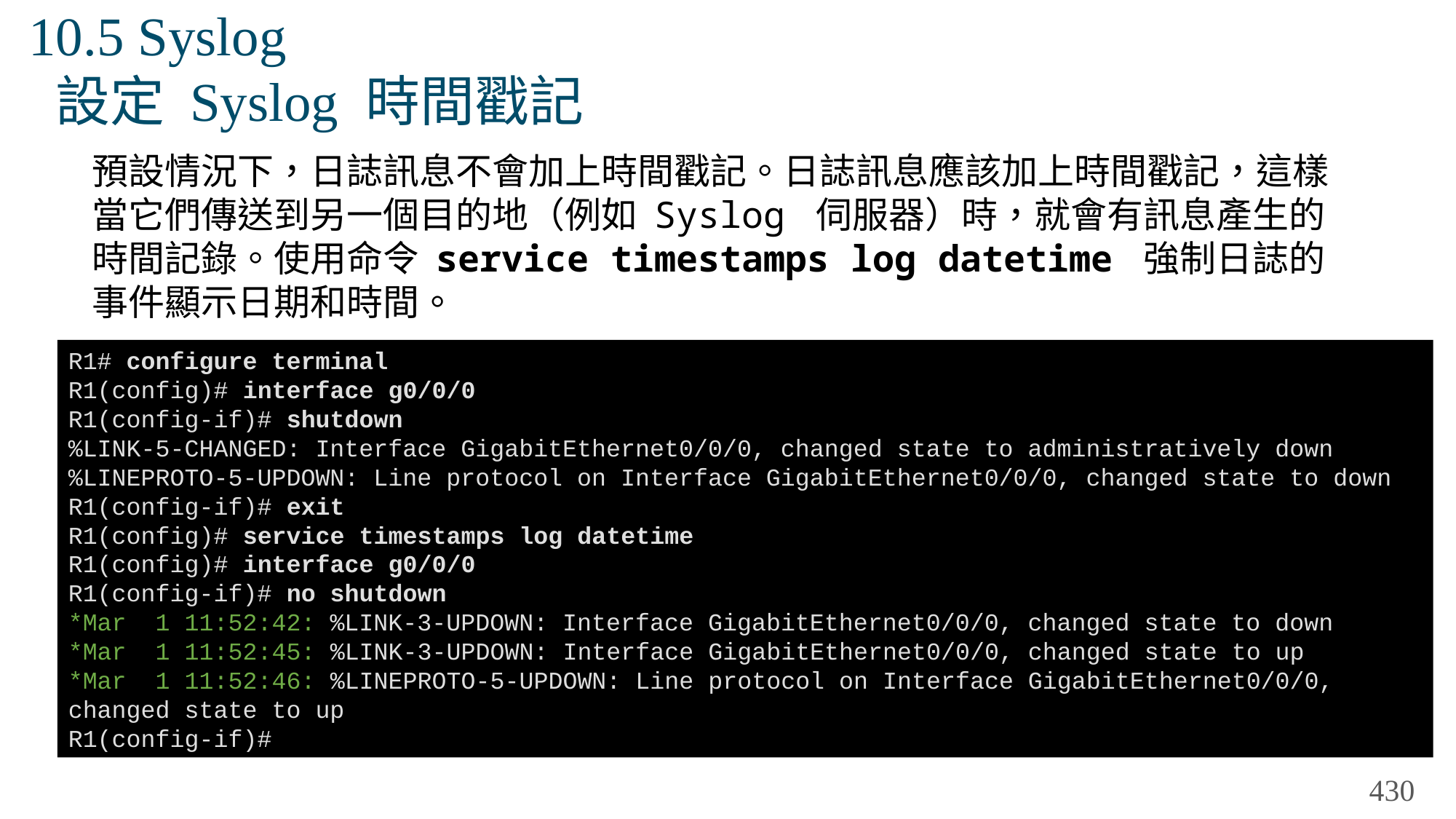

# 10.5 Syslog 設定 Syslog 時間戳記
預設情況下，日誌訊息不會加上時間戳記。日誌訊息應該加上時間戳記，這樣當它們傳送到另一個目的地（例如 Syslog 伺服器）時，就會有訊息產生的時間記錄。使用命令 service timestamps log datetime 強制日誌的事件顯示日期和時間。
R1# configure terminal
R1(config)# interface g0/0/0
R1(config-if)# shutdown
%LINK-5-CHANGED: Interface GigabitEthernet0/0/0, changed state to administratively down
%LINEPROTO-5-UPDOWN: Line protocol on Interface GigabitEthernet0/0/0, changed state to down
R1(config-if)# exit
R1(config)# service timestamps log datetime
R1(config)# interface g0/0/0
R1(config-if)# no shutdown
*Mar  1 11:52:42: %LINK-3-UPDOWN: Interface GigabitEthernet0/0/0, changed state to down
*Mar  1 11:52:45: %LINK-3-UPDOWN: Interface GigabitEthernet0/0/0, changed state to up
*Mar  1 11:52:46: %LINEPROTO-5-UPDOWN: Line protocol on Interface GigabitEthernet0/0/0,
changed state to up
R1(config-if)#
430